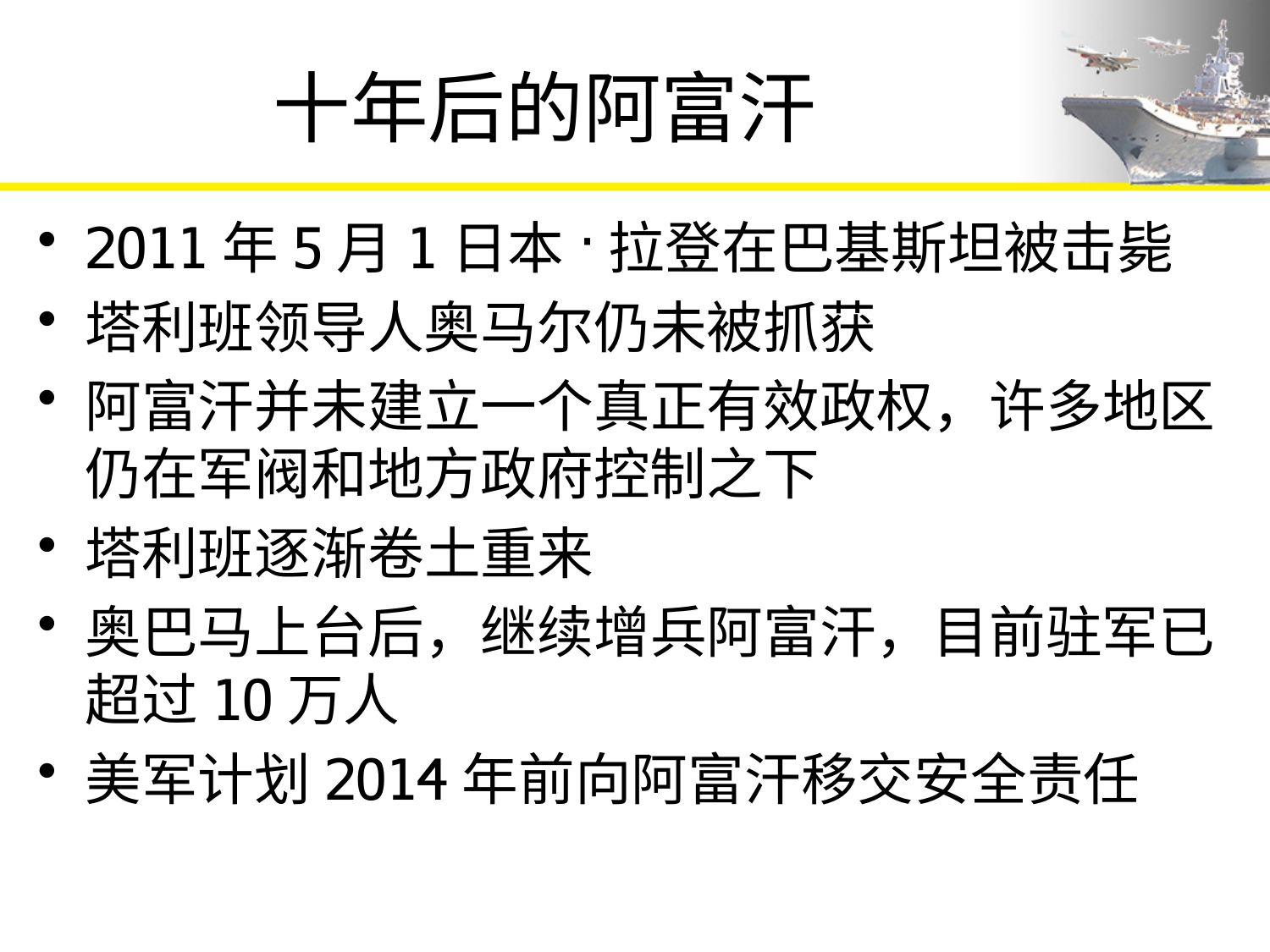

# 十年后的阿富汗
2011年5月1日本·拉登在巴基斯坦被击毙
塔利班领导人奥马尔仍未被抓获
阿富汗并未建立一个真正有效政权，许多地区仍在军阀和地方政府控制之下
塔利班逐渐卷土重来
奥巴马上台后，继续增兵阿富汗，目前驻军已超过10万人
美军计划2014年前向阿富汗移交安全责任